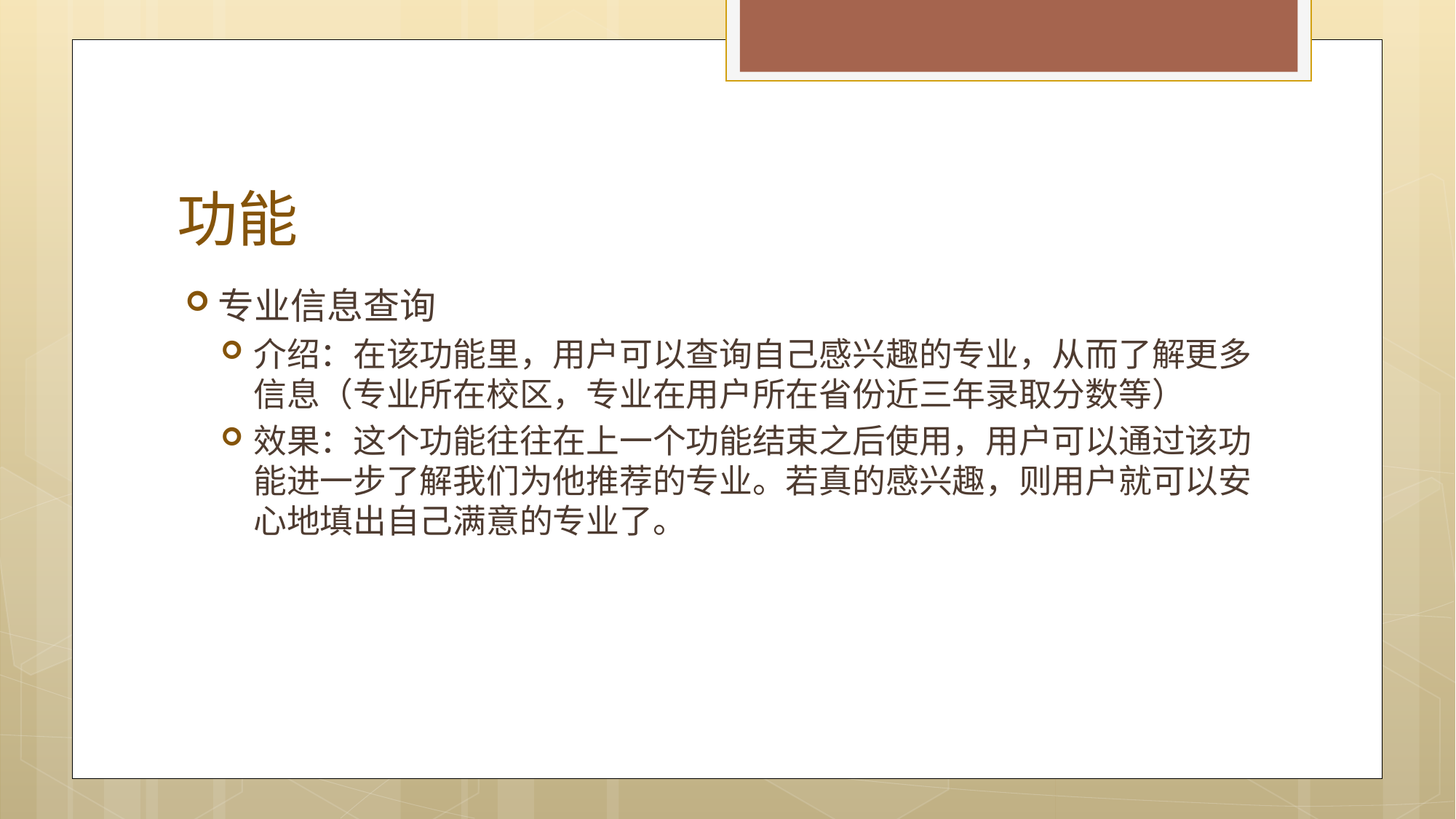

# 功能
专业信息查询
介绍：在该功能里，用户可以查询自己感兴趣的专业，从而了解更多信息（专业所在校区，专业在用户所在省份近三年录取分数等）
效果：这个功能往往在上一个功能结束之后使用，用户可以通过该功能进一步了解我们为他推荐的专业。若真的感兴趣，则用户就可以安心地填出自己满意的专业了。